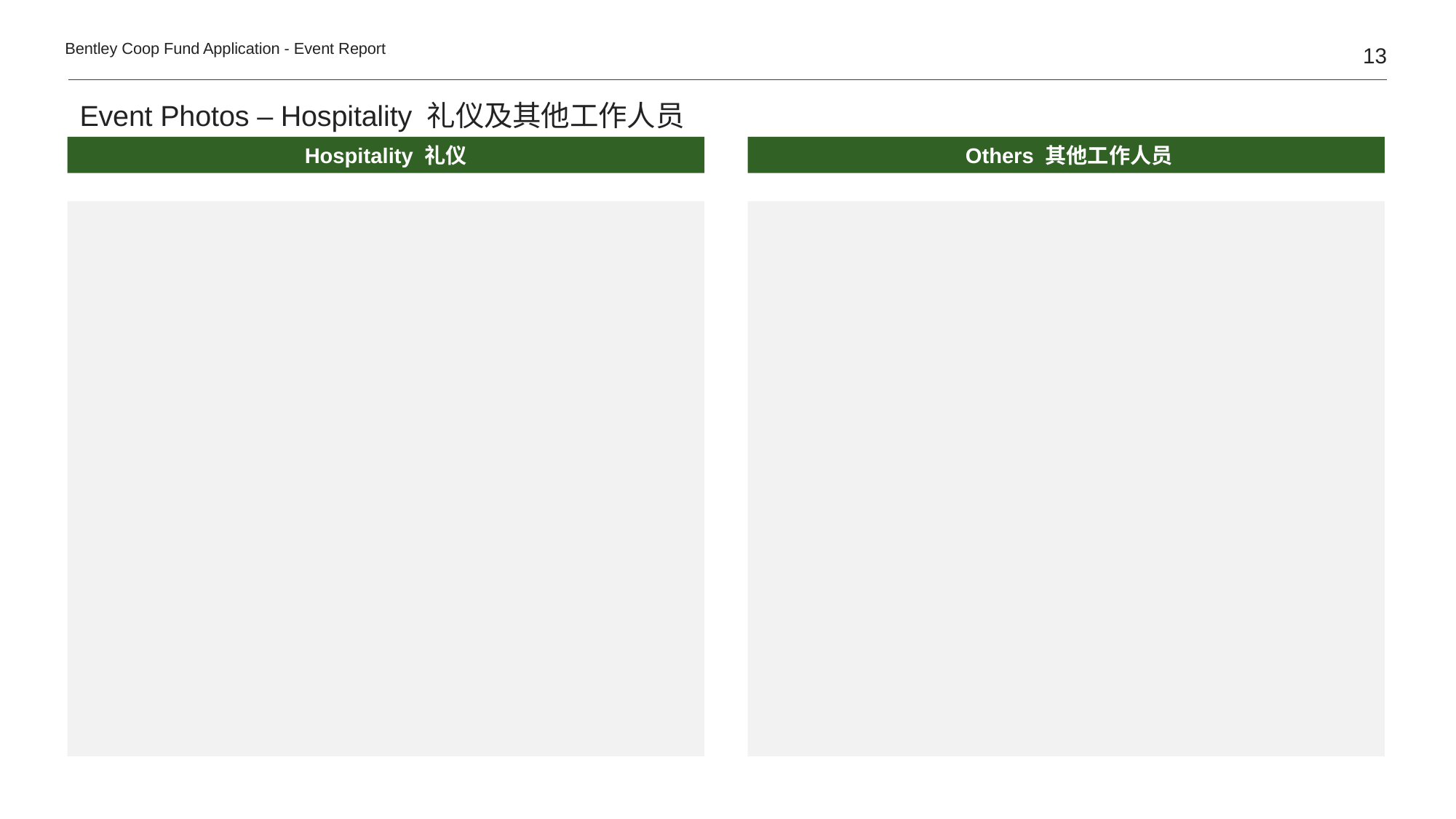

13
Bentley Coop Fund Application - Event Report
Event Photos – Hospitality 礼仪及其他工作人员
Hospitality 礼仪
 Others 其他工作人员